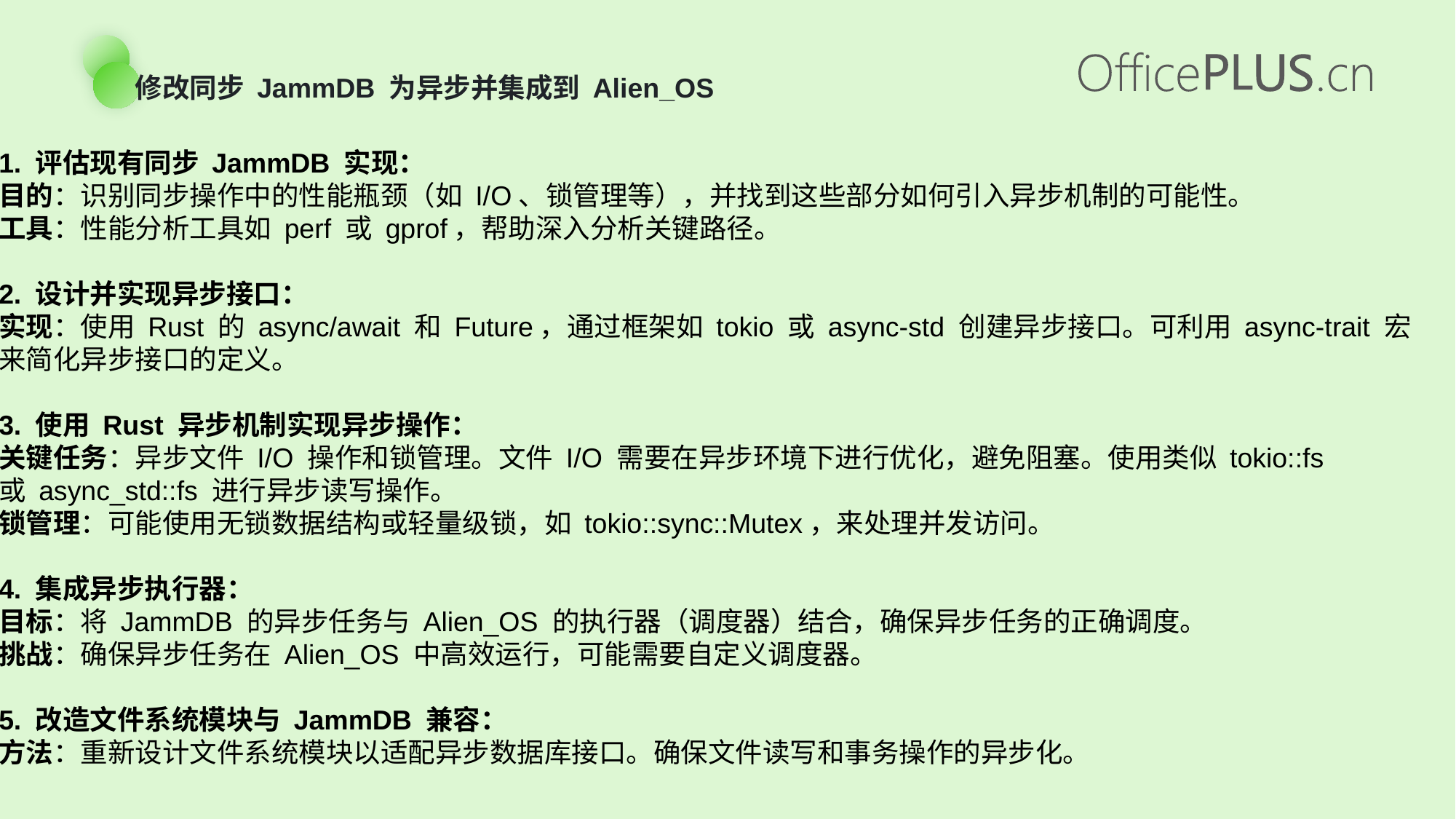

修改同步 JammDB 为异步并集成到 Alien_OS

1. 评估现有同步 JammDB 实现：
目的：识别同步操作中的性能瓶颈（如 I/O、锁管理等），并找到这些部分如何引入异步机制的可能性。
工具：性能分析工具如 perf 或 gprof，帮助深入分析关键路径。

2. 设计并实现异步接口：
实现：使用 Rust 的 async/await 和 Future，通过框架如 tokio 或 async-std 创建异步接口。可利用 async-trait 宏
来简化异步接口的定义。

3. 使用 Rust 异步机制实现异步操作：
关键任务：异步文件 I/O 操作和锁管理。文件 I/O 需要在异步环境下进行优化，避免阻塞。使用类似 tokio::fs
或 async_std::fs 进行异步读写操作。
锁管理：可能使用无锁数据结构或轻量级锁，如 tokio::sync::Mutex，来处理并发访问。

4. 集成异步执行器：
目标：将 JammDB 的异步任务与 Alien_OS 的执行器（调度器）结合，确保异步任务的正确调度。
挑战：确保异步任务在 Alien_OS 中高效运行，可能需要自定义调度器。

5. 改造文件系统模块与 JammDB 兼容：
方法：重新设计文件系统模块以适配异步数据库接口。确保文件读写和事务操作的异步化。